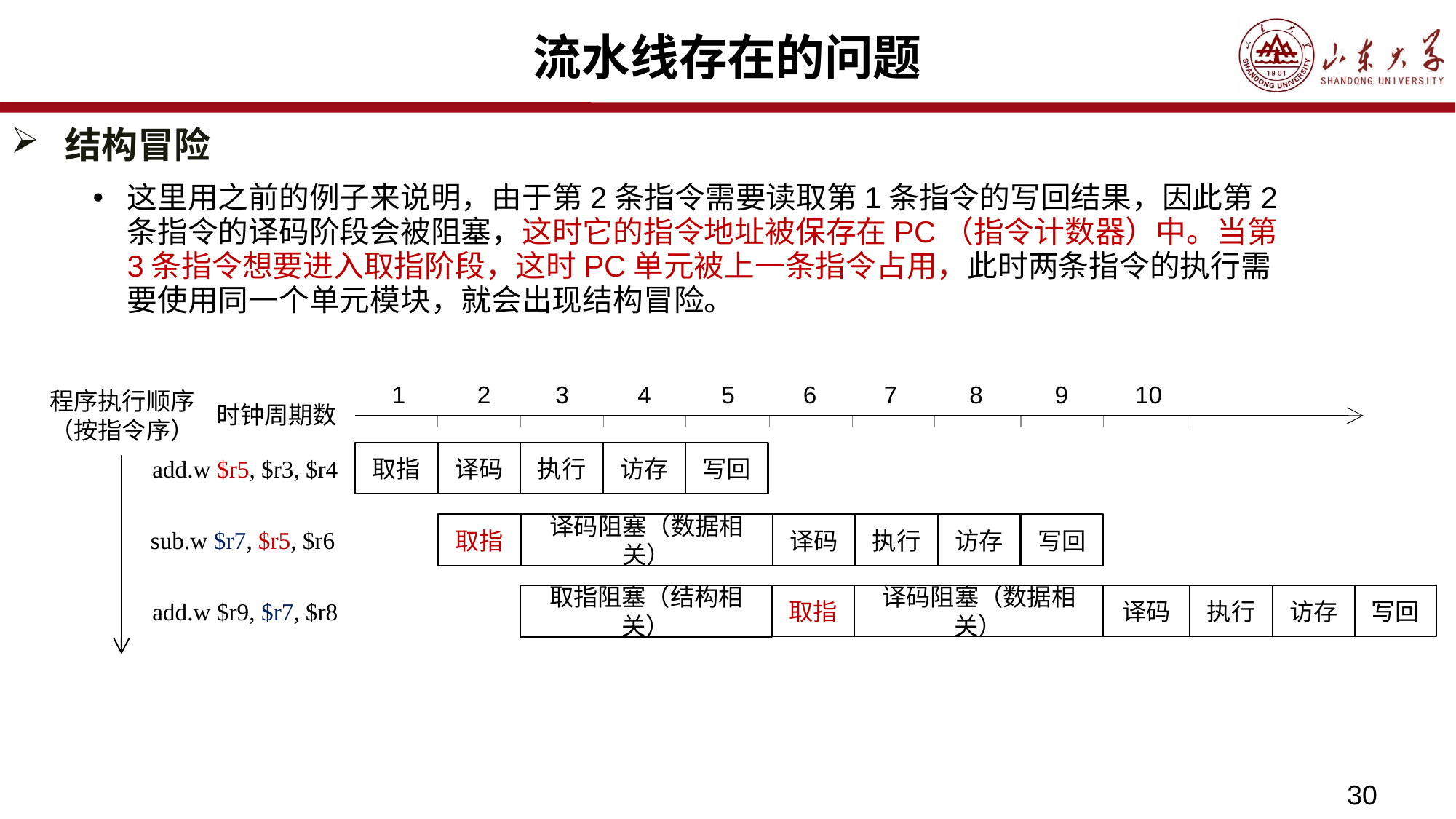

# 流水线存在的问题
结构冒险
这里用之前的例子来说明，由于第2条指令需要读取第1条指令的写回结果，因此第2条指令的译码阶段会被阻塞，这时它的指令地址被保存在PC（指令计数器）中。当第3条指令想要进入取指阶段，这时PC单元被上一条指令占用，此时两条指令的执行需要使用同一个单元模块，就会出现结构冒险。

3
4
5
6
7
8
10
1
2
9
时钟周期数
程序执行顺序（按指令序）
取指
译码
执行
访存
写回
add.w $r5, $r3, $r4
取指
译码阻塞（数据相关）
译码
执行
访存
写回
sub.w $r7, $r5, $r6
取指
译码阻塞（数据相关）
译码
执行
访存
写回
取指阻塞（结构相关）
add.w $r9, $r7, $r8
30